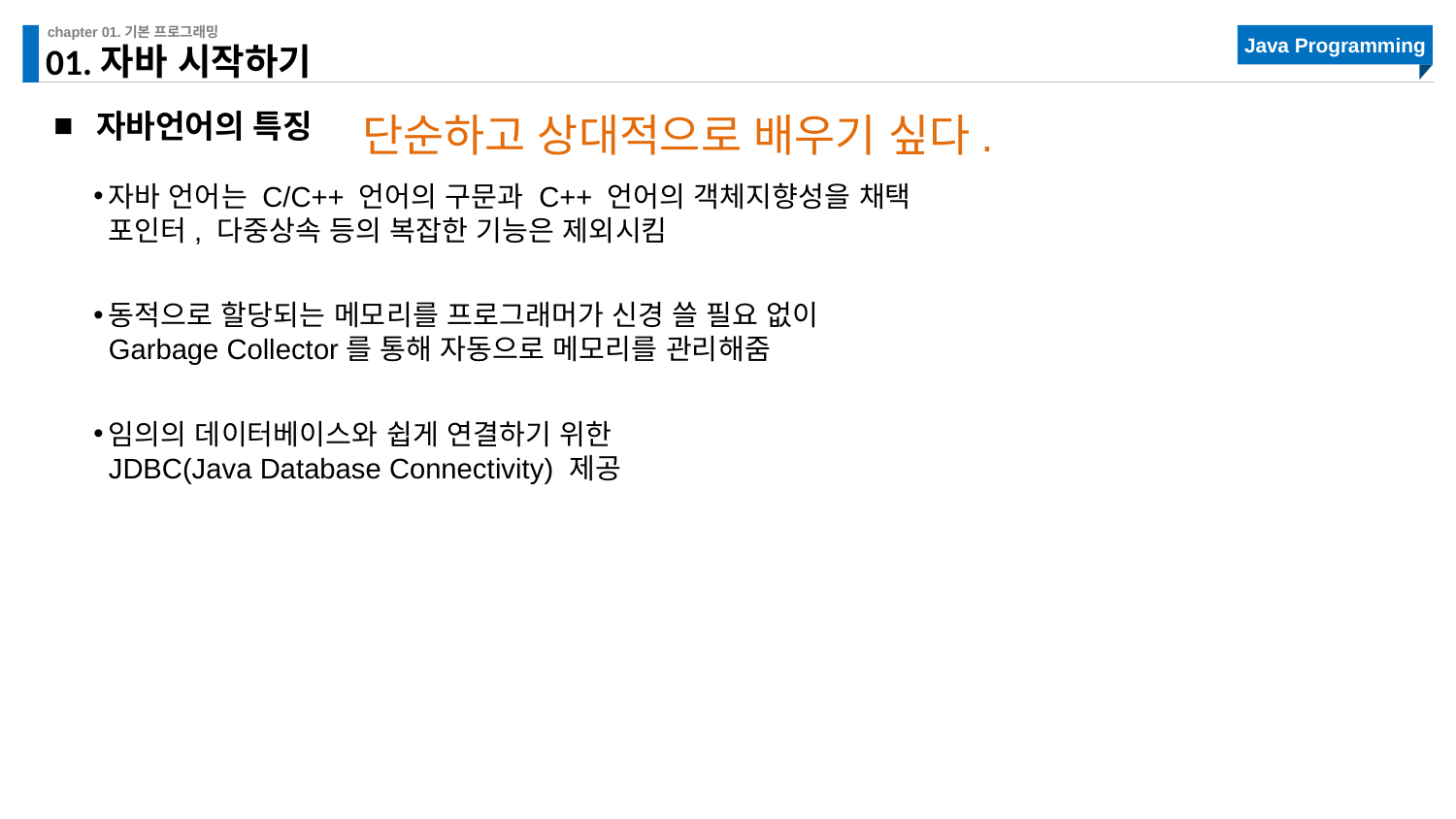

# 01.자바 시작하기
 단순하고 상대적으로 배우기 싶다.
자바언어의 특징
자바 언어는 C/C++ 언어의 구문과 C++ 언어의 객체지향성을 채택
포인터, 다중상속 등의 복잡한 기능은 제외시킴

동적으로 할당되는 메모리를 프로그래머가 신경 쓸 필요 없이
Garbage Collector를 통해 자동으로 메모리를 관리해줌

임의의 데이터베이스와 쉽게 연결하기 위한
JDBC(Java Database Connectivity) 제공